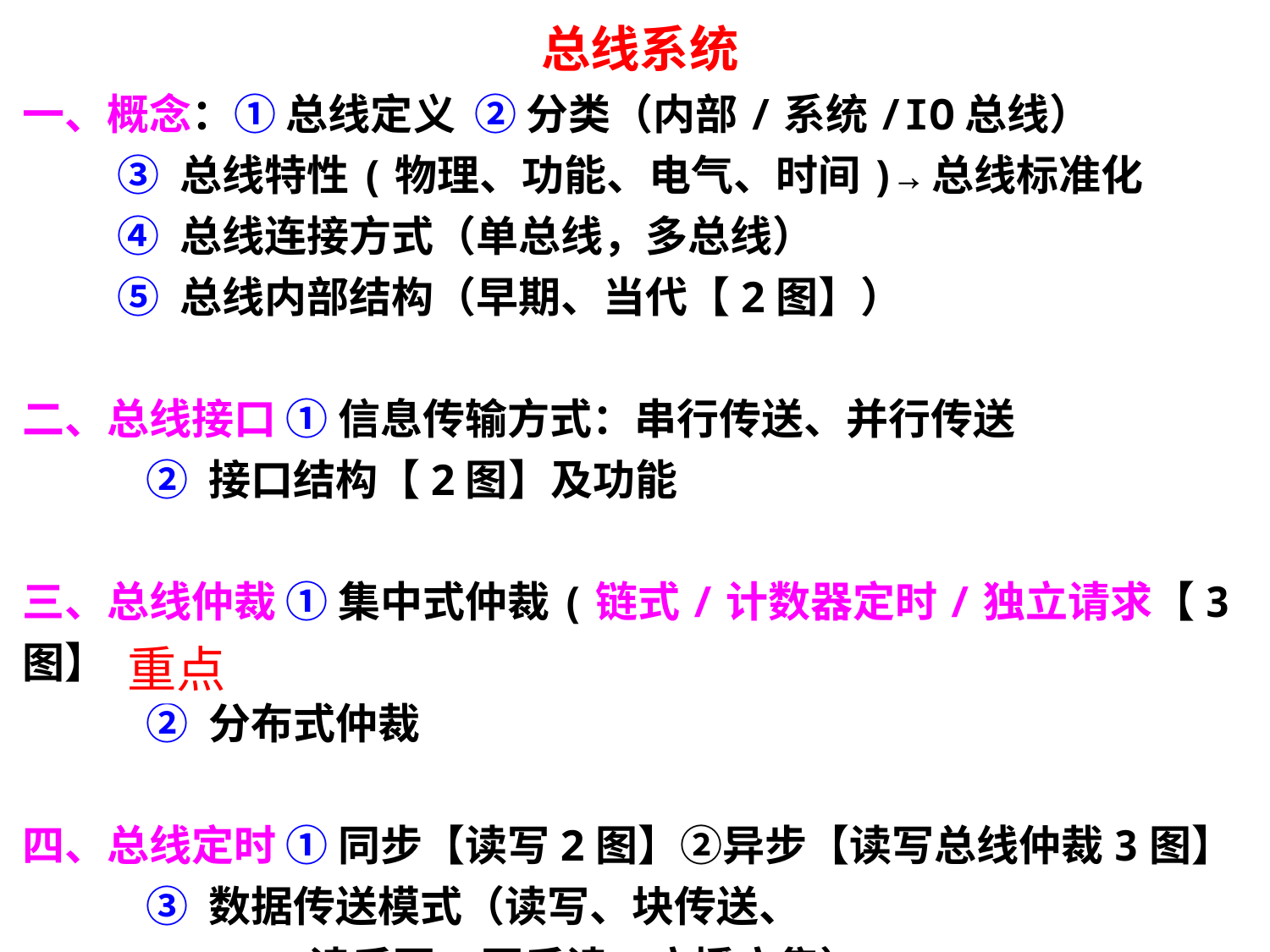

总线系统
一、概念：① 总线定义  ② 分类（内部/系统/IO总线）
          ③ 总线特性(物理、功能、电气、时间)→总线标准化
          ④ 总线连接方式（单总线，多总线）
          ⑤ 总线内部结构（早期、当代【2图】）

二、总线接口 ① 信息传输方式：串行传送、并行传送
             ② 接口结构【2图】及功能

三、总线仲裁 ① 集中式仲裁(链式/计数器定时/独立请求【3图】)
             ② 分布式仲裁

四、总线定时 ① 同步【读写2图】②异步【读写总线仲裁3图】
             ③ 数据传送模式（读写、块传送、
                             读后写/写后读，广播广集）
重点